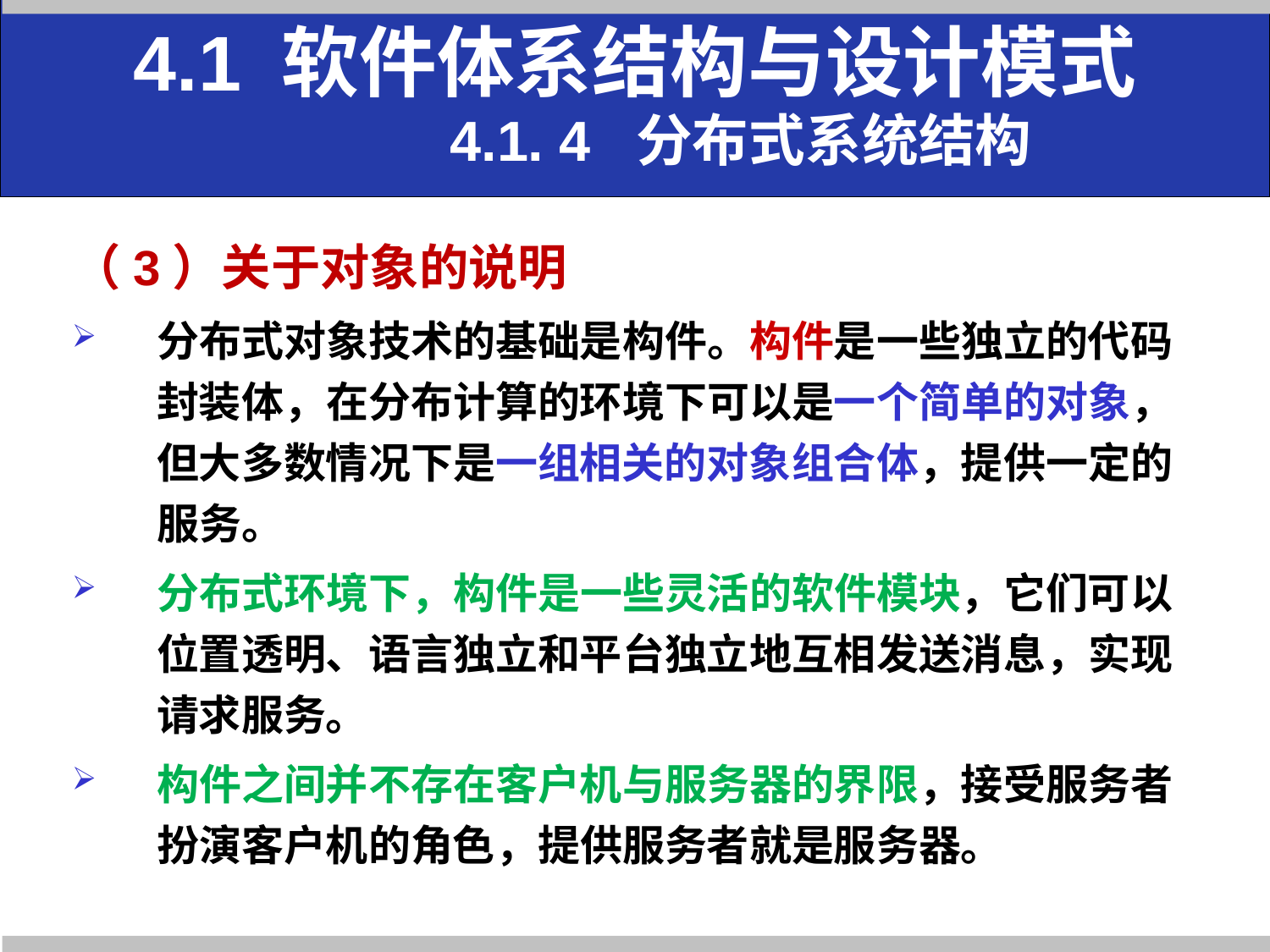

4.1 软件体系结构与设计模式
           4.1. 4  分布式系统结构
（3）关于对象的说明
分布式对象技术的基础是构件。构件是一些独立的代码封装体，在分布计算的环境下可以是一个简单的对象，但大多数情况下是一组相关的对象组合体，提供一定的服务。
分布式环境下，构件是一些灵活的软件模块，它们可以位置透明、语言独立和平台独立地互相发送消息，实现请求服务。
构件之间并不存在客户机与服务器的界限，接受服务者扮演客户机的角色，提供服务者就是服务器。
432